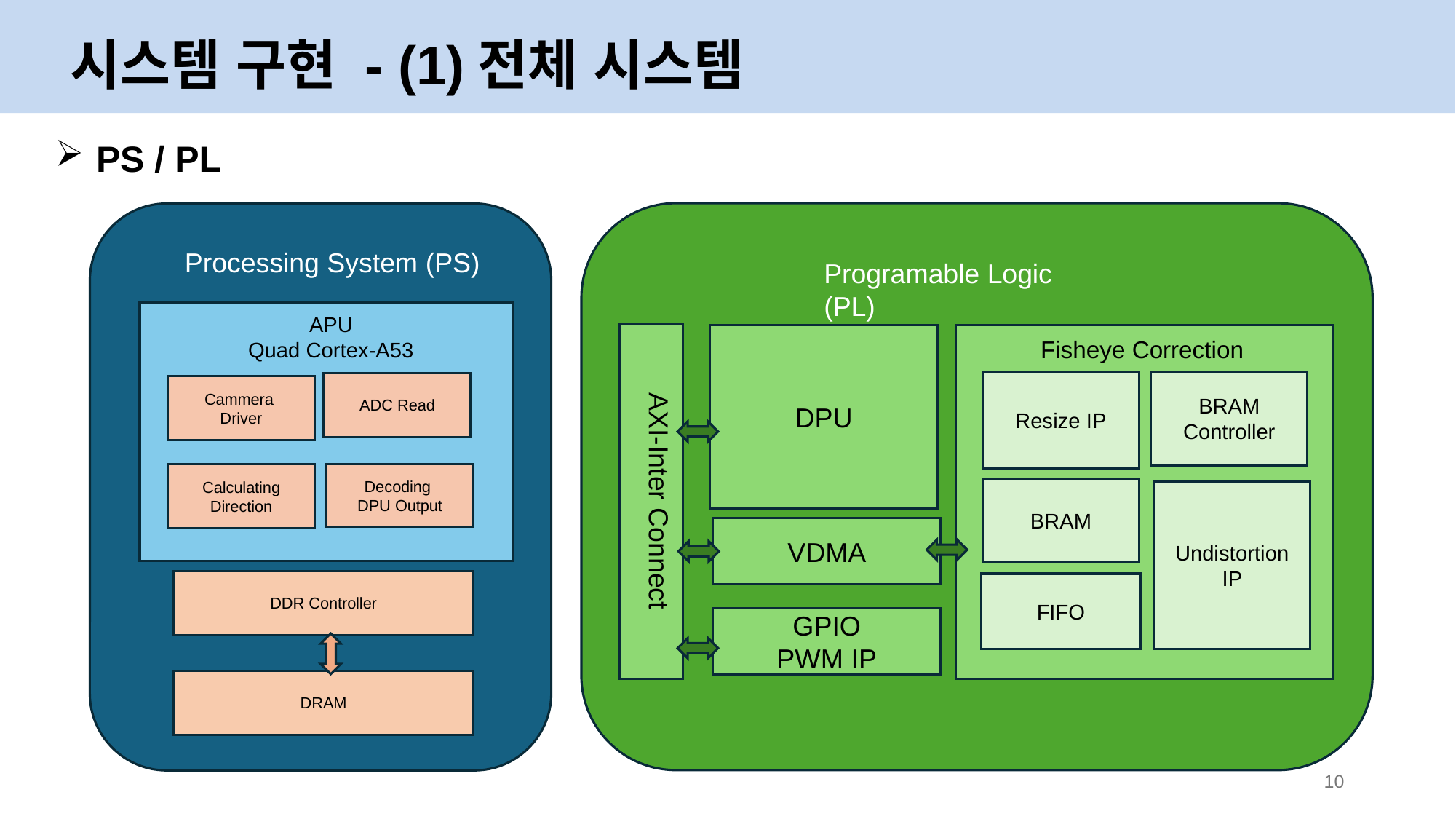

시스템 구현 - (1)전체 시스템
PS / PL

Processing System (PS)
Programable Logic (PL)

APU
Quad Cortex-A53

DPU

Fisheye Correction
AXI-Inter Connect
Resize IP
BRAM Controller
ADC Read
Cammera
Driver

Calculating
Direction
Decoding
DPU Output
BRAM
Undistortion IP
VDMA

DDR Controller
FIFO
GPIO
PWM IP

DRAM
10